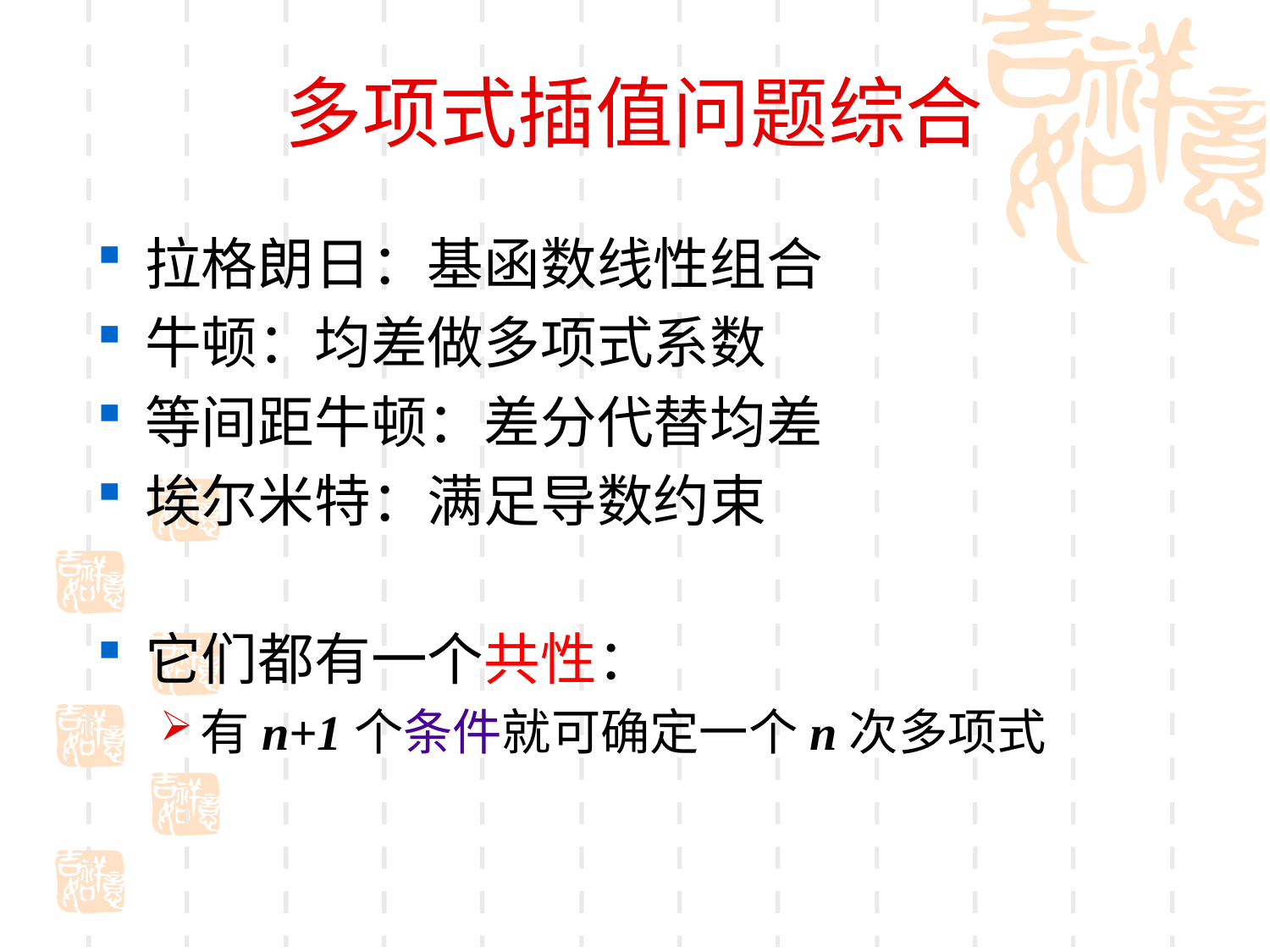

# 多项式插值问题综合
拉格朗日：基函数线性组合
牛顿：均差做多项式系数
等间距牛顿：差分代替均差
埃尔米特：满足导数约束

它们都有一个共性：
有n+1个条件就可确定一个n次多项式
24